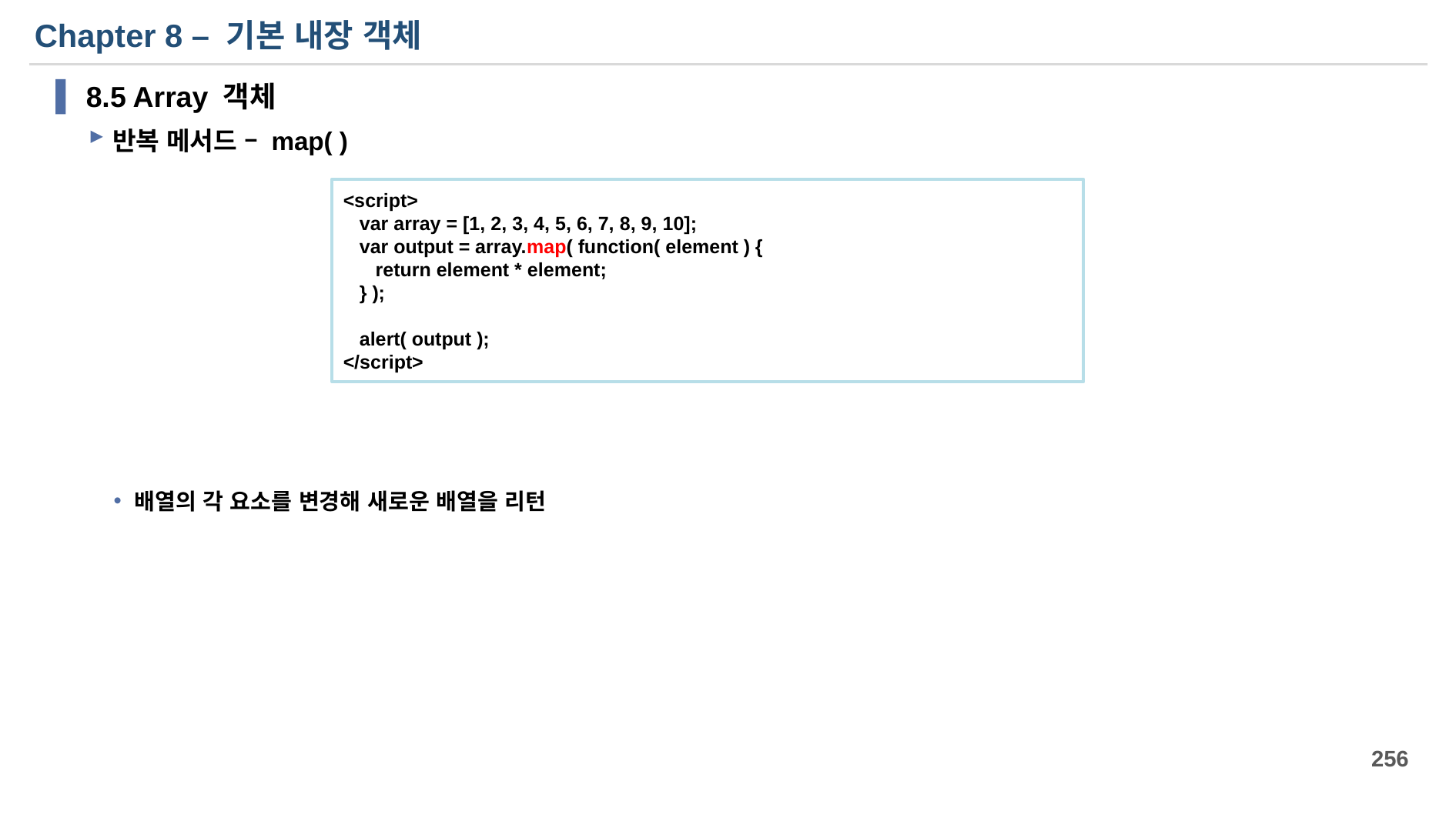

# Chapter 8 – 기본 내장 객체
8.5 Array 객체
반복 메서드 – map( )

배열의 각 요소를 변경해 새로운 배열을 리턴

<script>
   var array = [1, 2, 3, 4, 5, 6, 7, 8, 9, 10];
   var output = array.map( function( element ) {
      return element * element;
   } );

   alert( output );
</script>
256